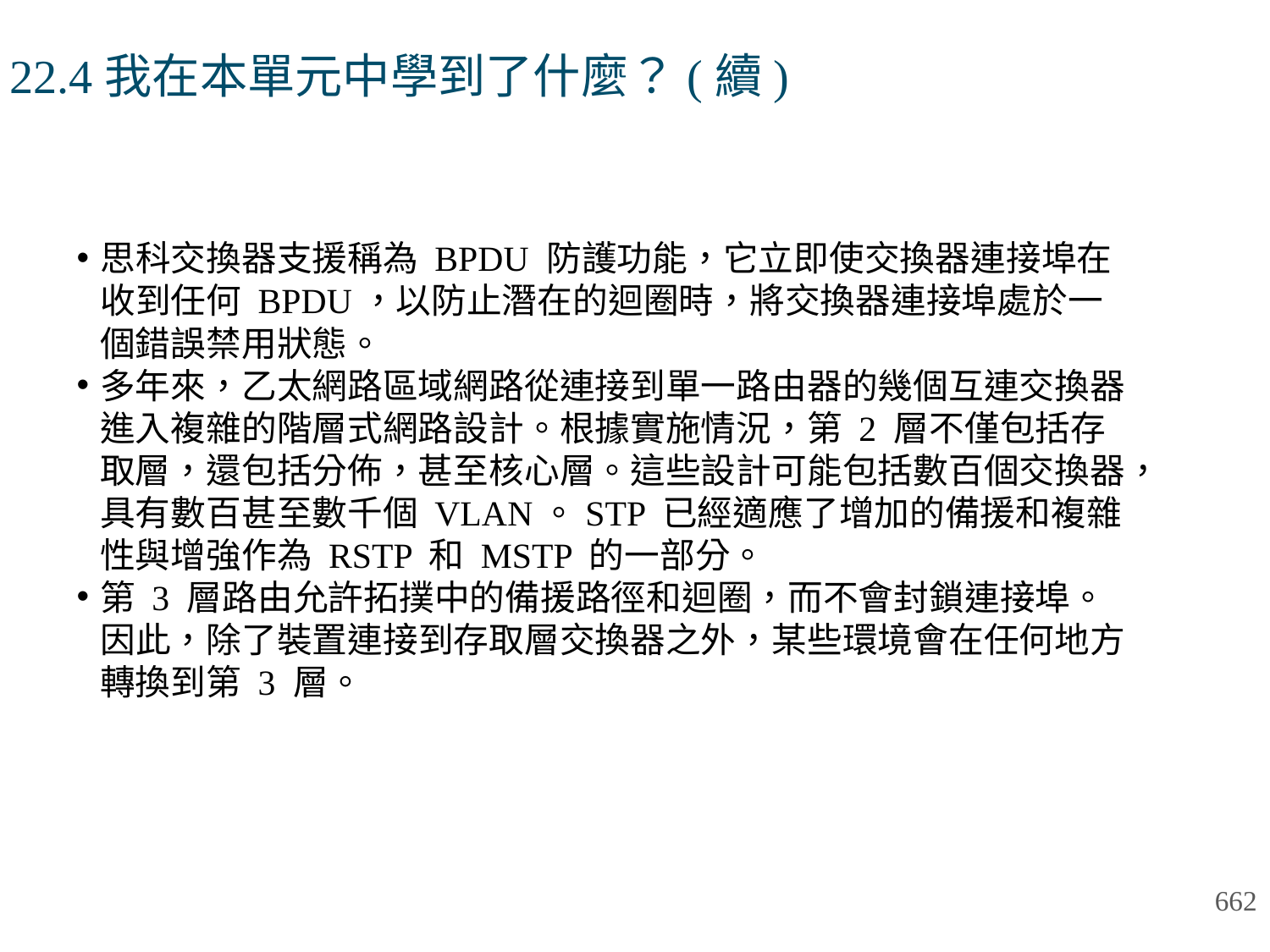

# 22.4我在本單元中學到了什麼？(續)
思科交換器支援稱為 BPDU 防護功能，它立即使交換器連接埠在收到任何 BPDU，以防止潛在的迴圈時，將交換器連接埠處於一個錯誤禁用狀態。
多年來，乙太網路區域網路從連接到單一路由器的幾個互連交換器進入複雜的階層式網路設計。根據實施情況，第 2 層不僅包括存取層，還包括分佈，甚至核心層。這些設計可能包括數百個交換器，具有數百甚至數千個 VLAN。STP 已經適應了增加的備援和複雜性與增強作為 RSTP 和 MSTP 的一部分。
第 3 層路由允許拓撲中的備援路徑和迴圈，而不會封鎖連接埠。因此，除了裝置連接到存取層交換器之外，某些環境會在任何地方轉換到第 3 層。

662